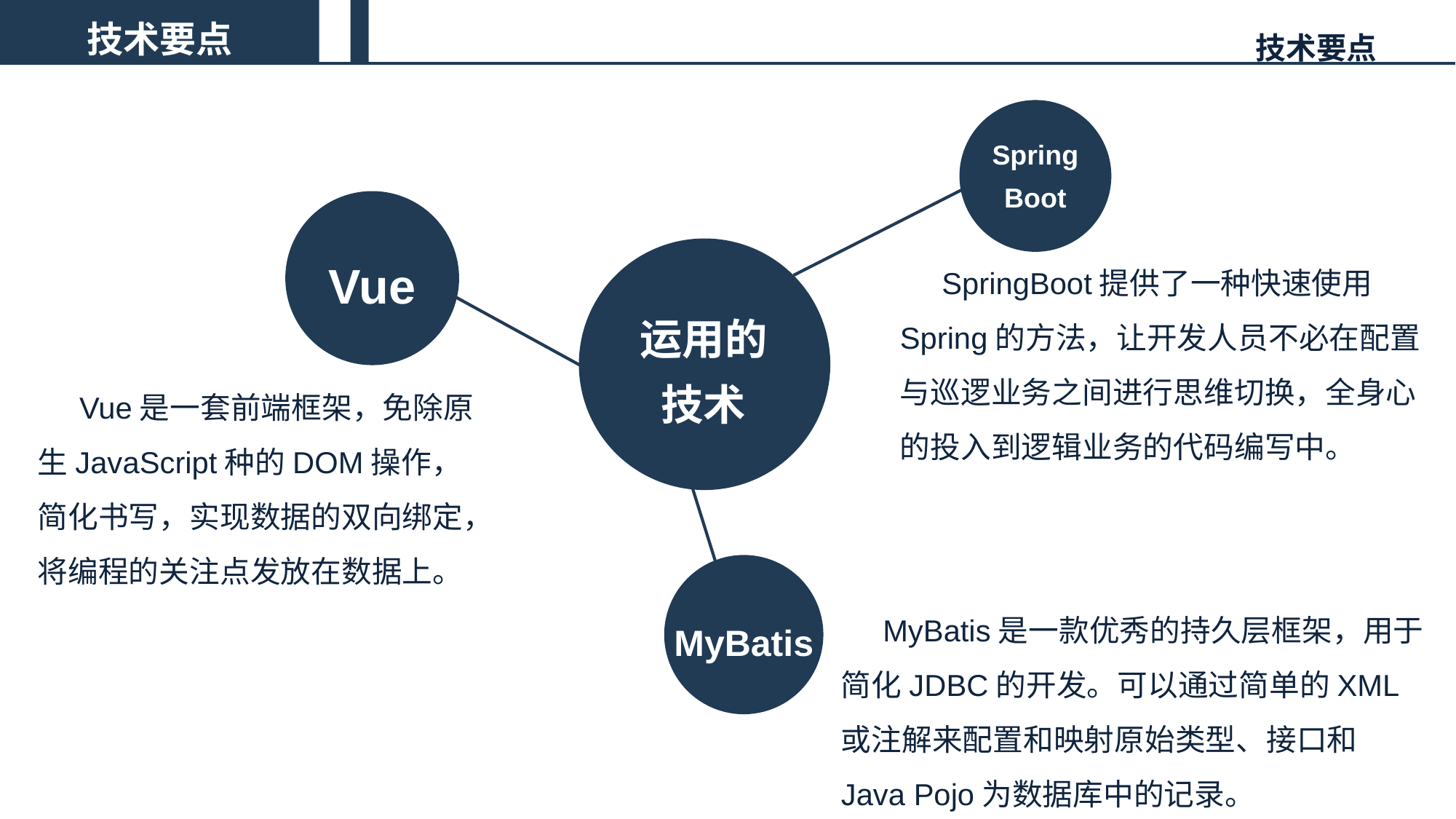

技术要点
技术要点

Spring
Boot

Vue

运用的
技术
     SpringBoot提供了一种快速使用Spring的方法，让开发人员不必在配置与巡逻业务之间进行思维切换，全身心的投入到逻辑业务的代码编写中。
     Vue是一套前端框架，免除原生JavaScript种的DOM操作，简化书写，实现数据的双向绑定，将编程的关注点发放在数据上。

MyBatis
     MyBatis是一款优秀的持久层框架，用于简化JDBC的开发。可以通过简单的XML或注解来配置和映射原始类型、接口和Java Pojo为数据库中的记录。